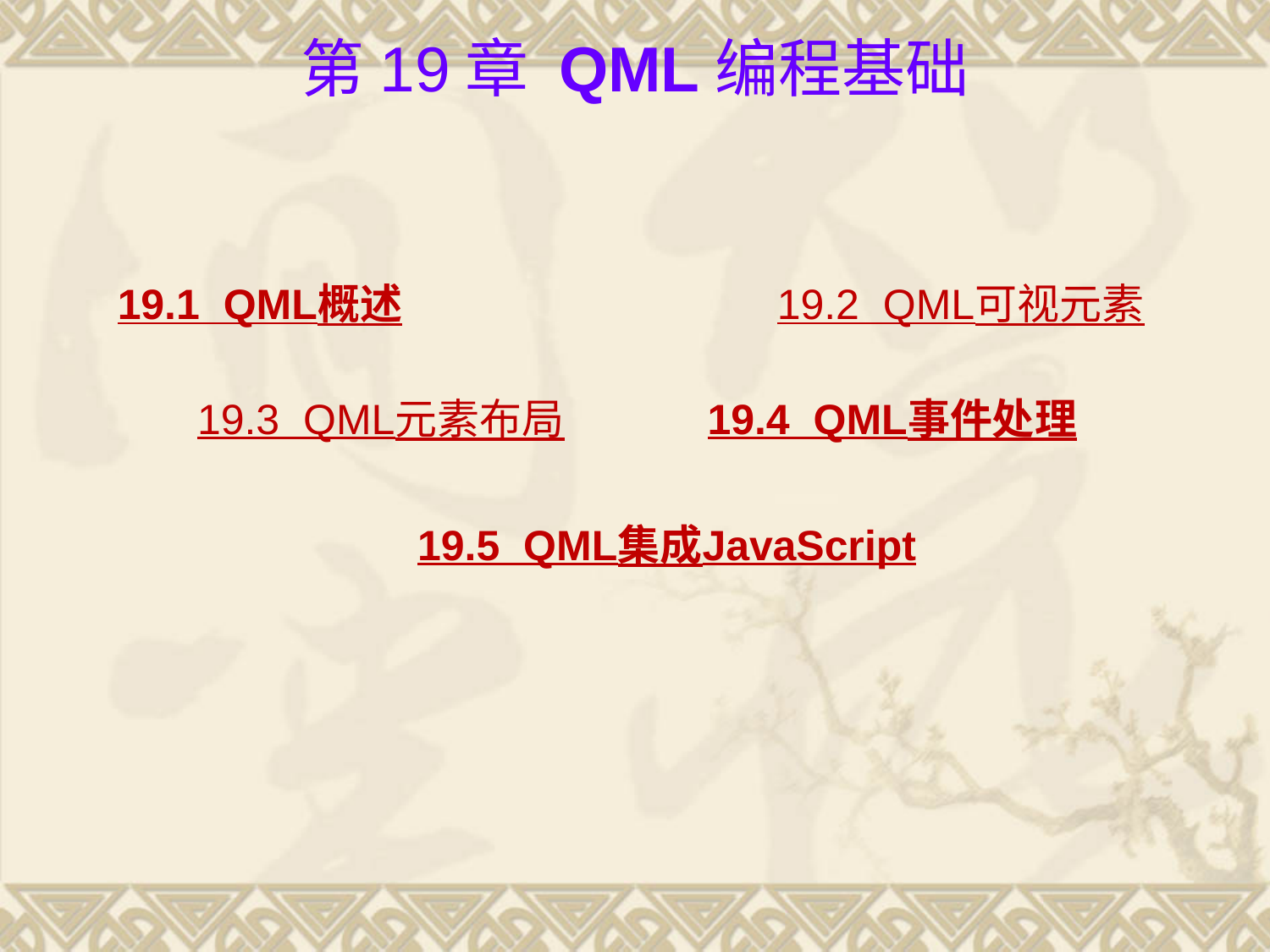

# 第19章 QML编程基础
19.1  QML概述
19.2  QML可视元素
19.3  QML元素布局
19.4  QML事件处理
19.5  QML集成JavaScript